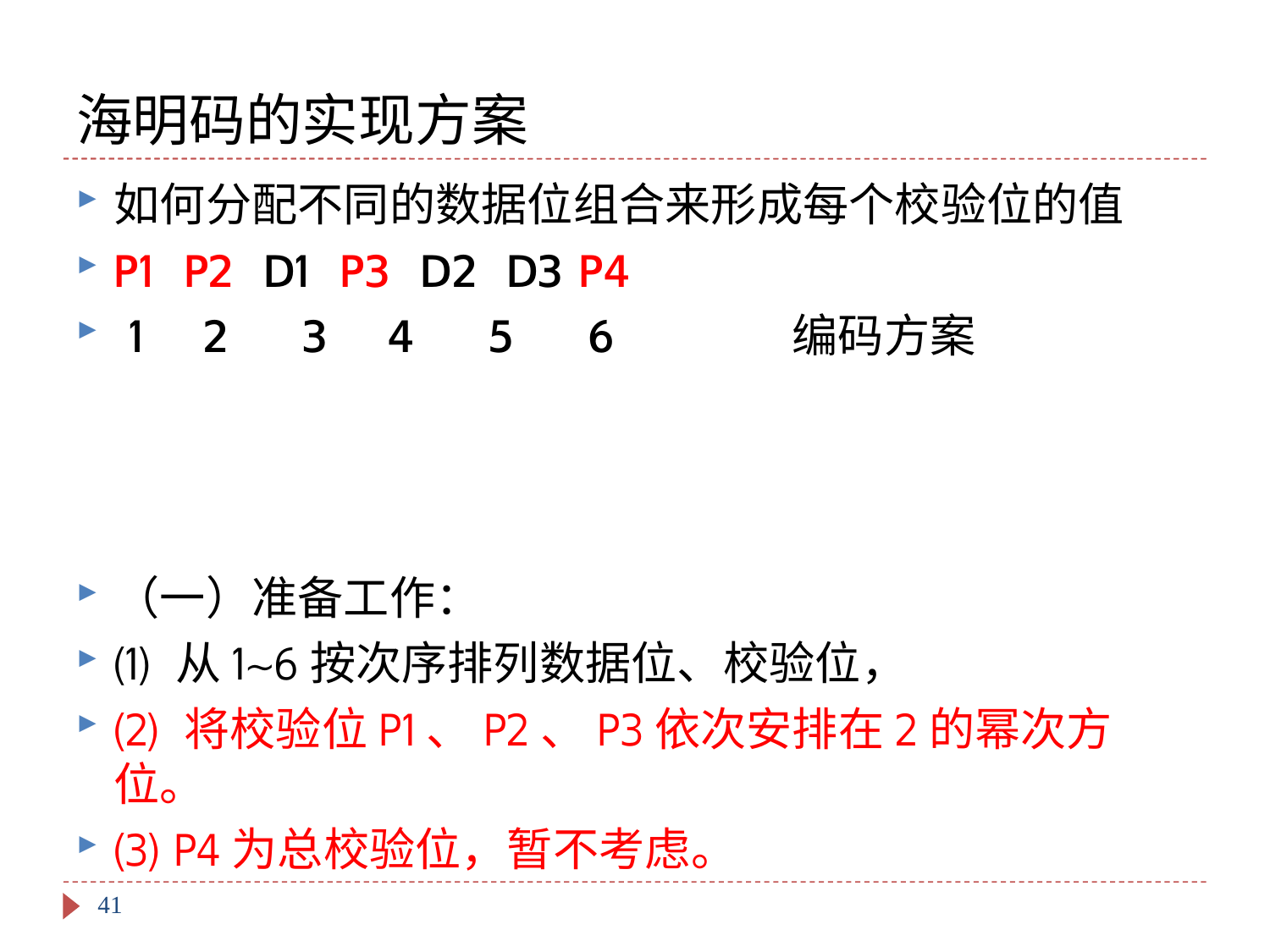

# 海明码的实现方案
如何分配不同的数据位组合来形成每个校验位的值
P1  P2  D1  P3  D2  D3 P4
 1    2     3    4     5     6            编码方案

（一）准备工作：
(1) 从1~6按次序排列数据位、校验位，
(2) 将校验位P1、P2、P3依次安排在2的幂次方位。
(3) P4为总校验位，暂不考虑。

41